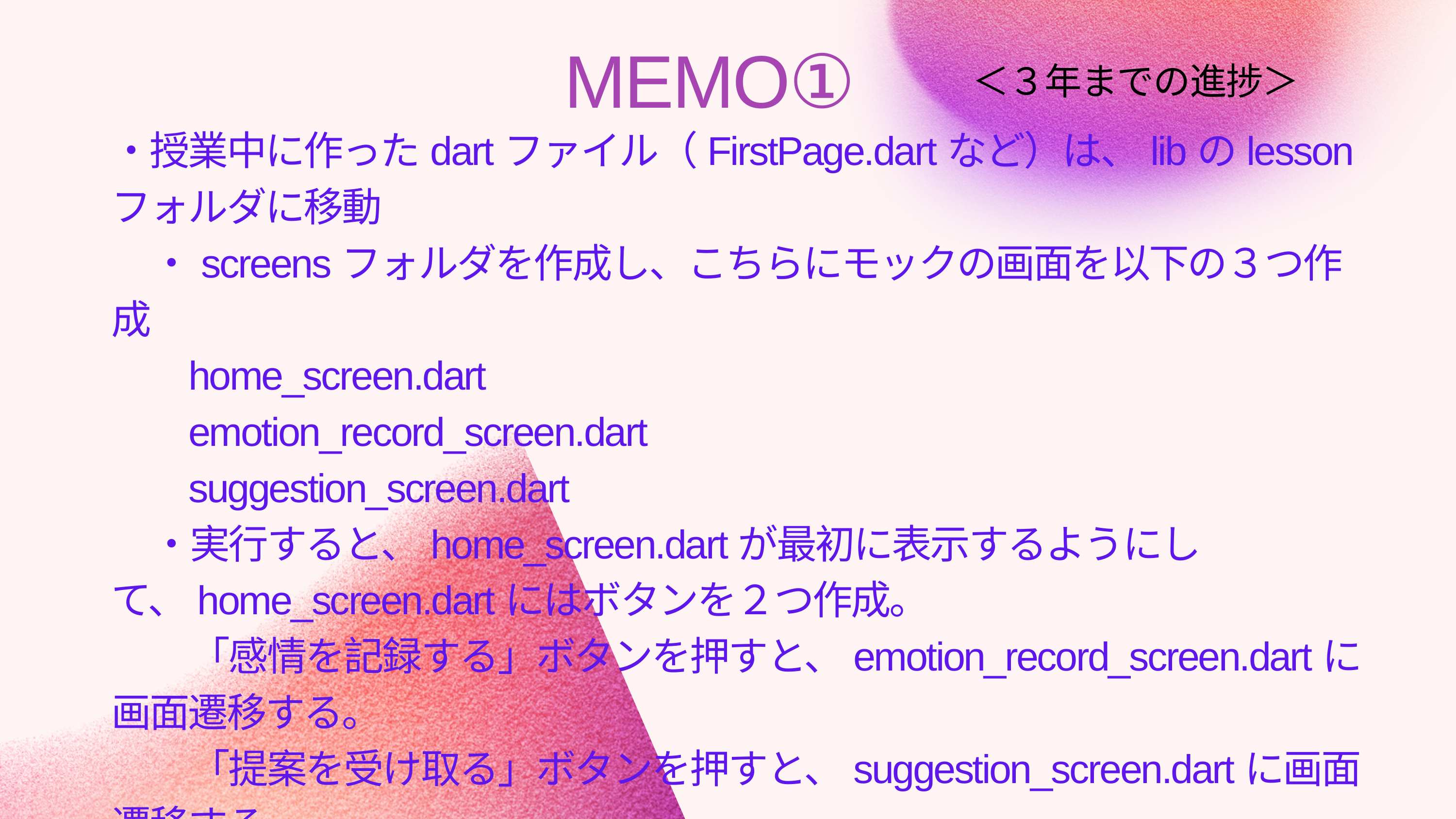

MEMO①
＜３年までの進捗＞
・授業中に作ったdartファイル（FirstPage.dartなど）は、libのlessonフォルダに移動
    ・screensフォルダを作成し、こちらにモックの画面を以下の３つ作成
        home_screen.dart
        emotion_record_screen.dart
        suggestion_screen.dart
    ・実行すると、home_screen.dartが最初に表示するようにして、home_screen.dartにはボタンを２つ作成。
    　「感情を記録する」ボタンを押すと、emotion_record_screen.dartに画面遷移する。
    　「提案を受け取る」ボタンを押すと、suggestion_screen.dartに画面遷移する。